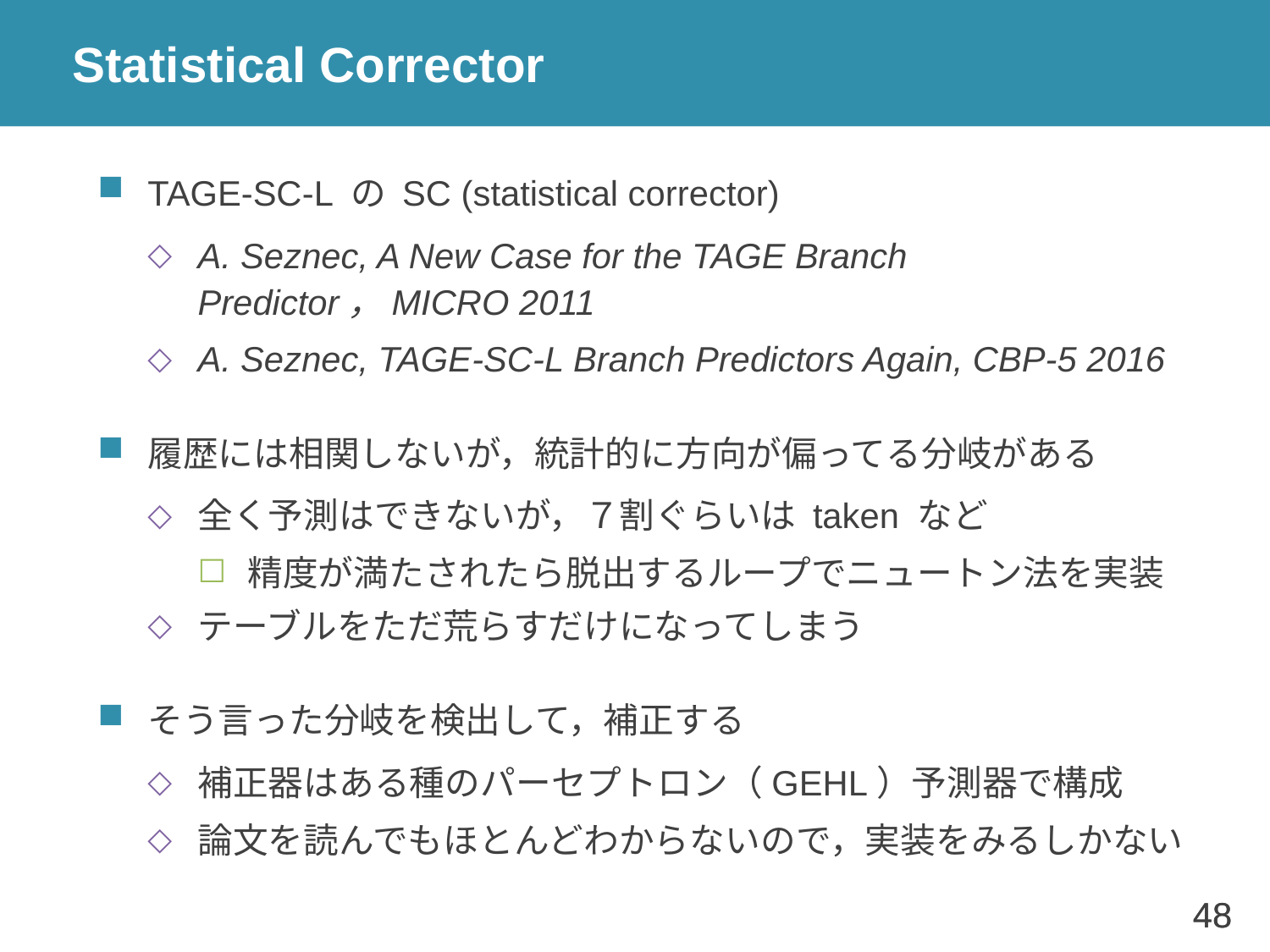

# Statistical Corrector
TAGE-SC-L の SC (statistical corrector)
A. Seznec, A New Case for the TAGE Branch Predictor，MICRO 2011
A. Seznec, TAGE-SC-L Branch Predictors Again, CBP-5 2016
履歴には相関しないが，統計的に方向が偏ってる分岐がある
全く予測はできないが，７割ぐらいは taken など
精度が満たされたら脱出するループでニュートン法を実装
テーブルをただ荒らすだけになってしまう
そう言った分岐を検出して，補正する
補正器はある種のパーセプトロン（GEHL）予測器で構成
論文を読んでもほとんどわからないので，実装をみるしかない